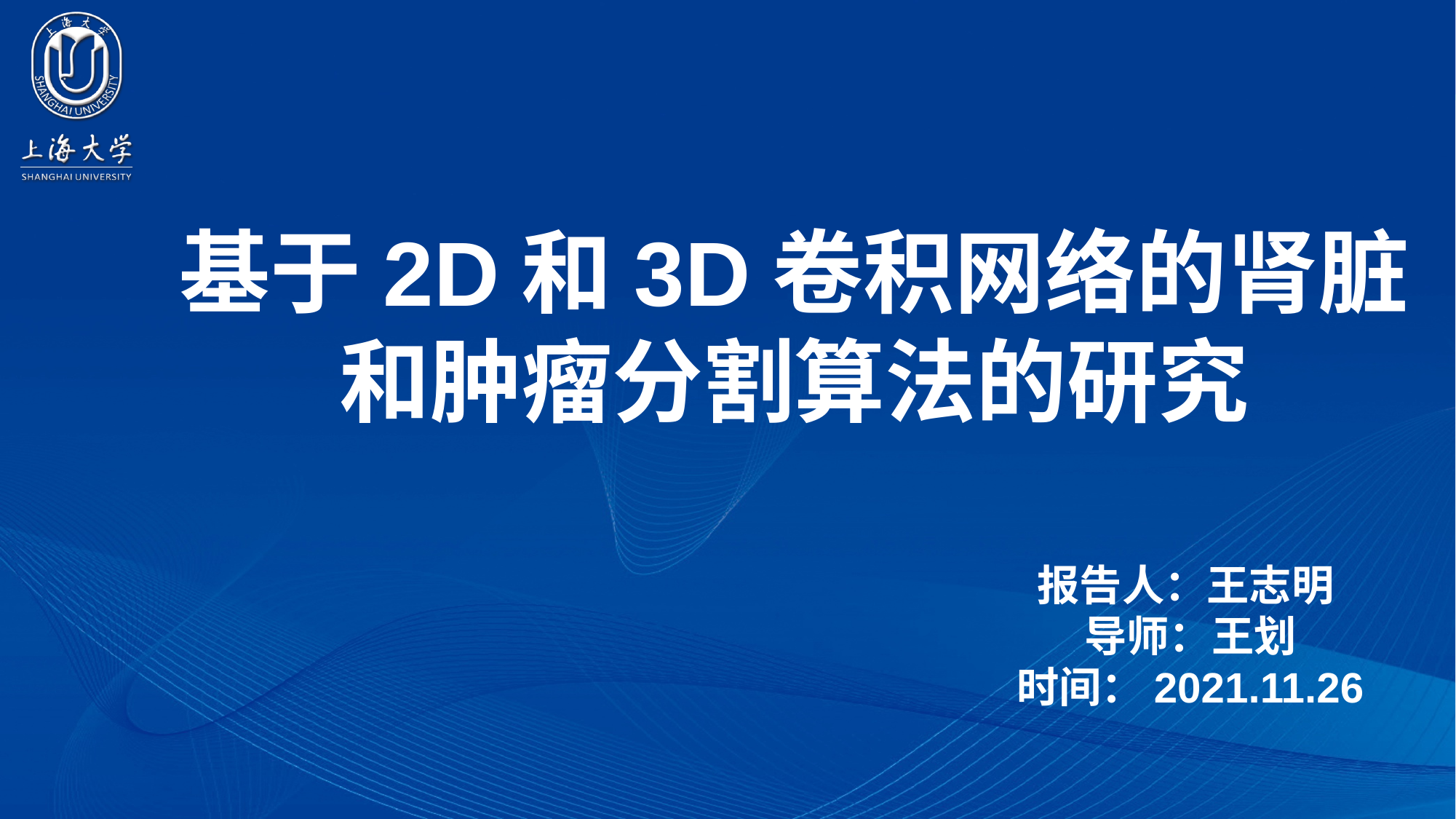

# 基于2D和3D卷积网络的肾脏和肿瘤分割算法的研究
报告人：王志明
导师：王划
时间：2021.11.26
1